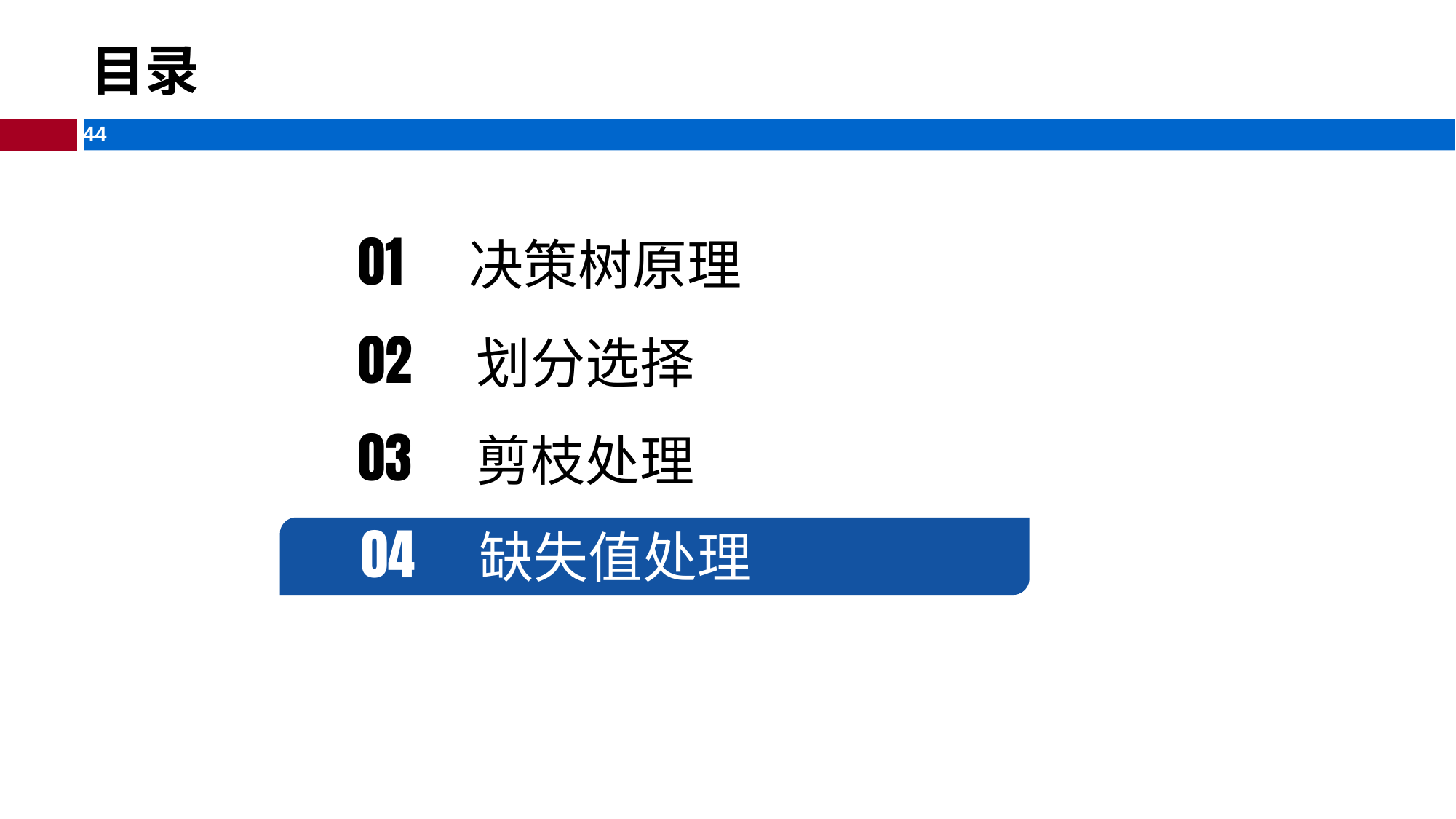

# 目录
01    决策树原理
02    划分选择
03    剪枝处理

04    缺失值处理